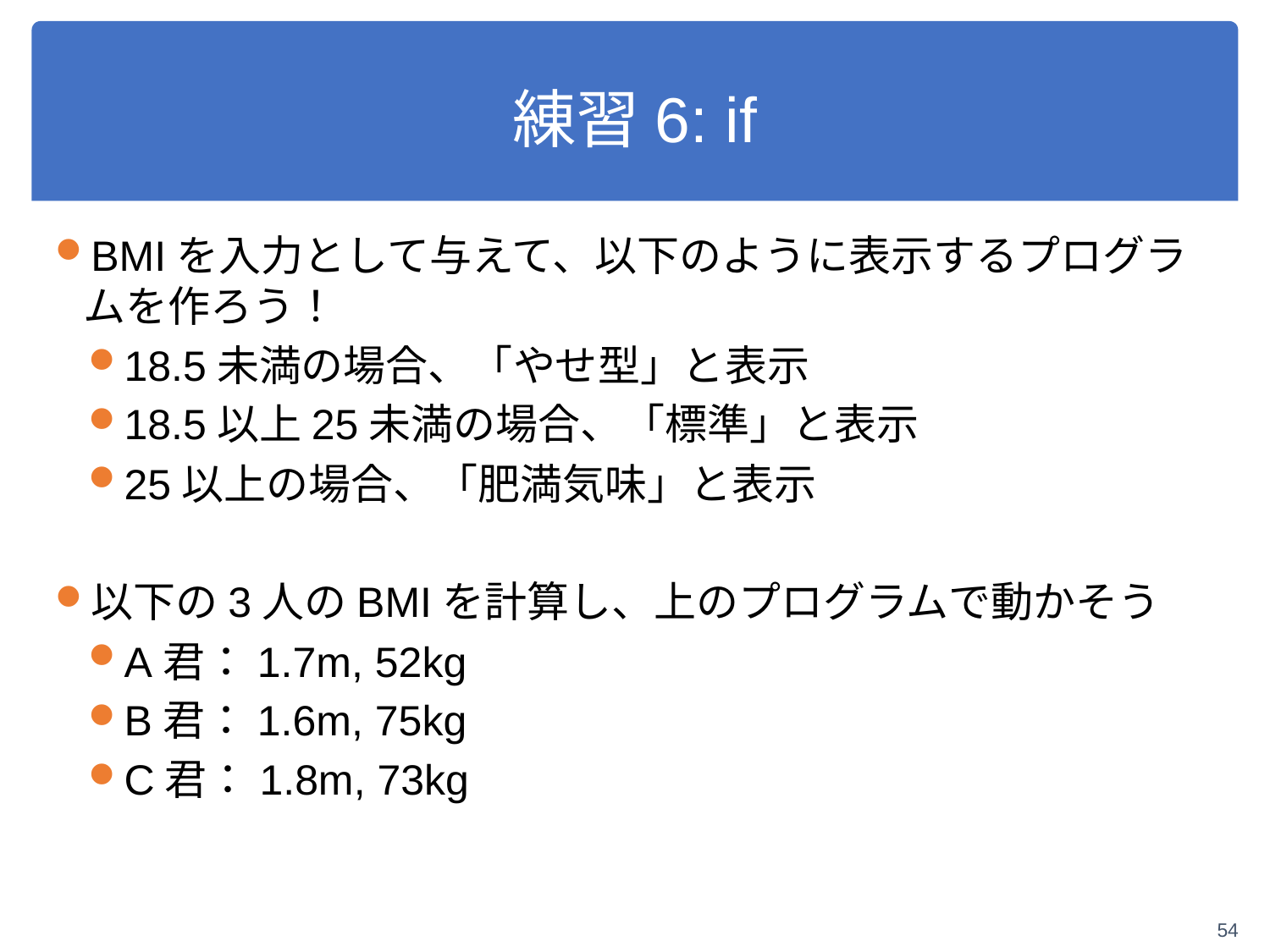

# 練習6: if
BMIを入力として与えて、以下のように表示するプログラムを作ろう！
18.5未満の場合、「やせ型」と表示
18.5以上25未満の場合、「標準」と表示
25以上の場合、「肥満気味」と表示

以下の3人のBMIを計算し、上のプログラムで動かそう
A君：1.7m, 52kg
B君：1.6m, 75kg
C君：1.8m, 73kg
54